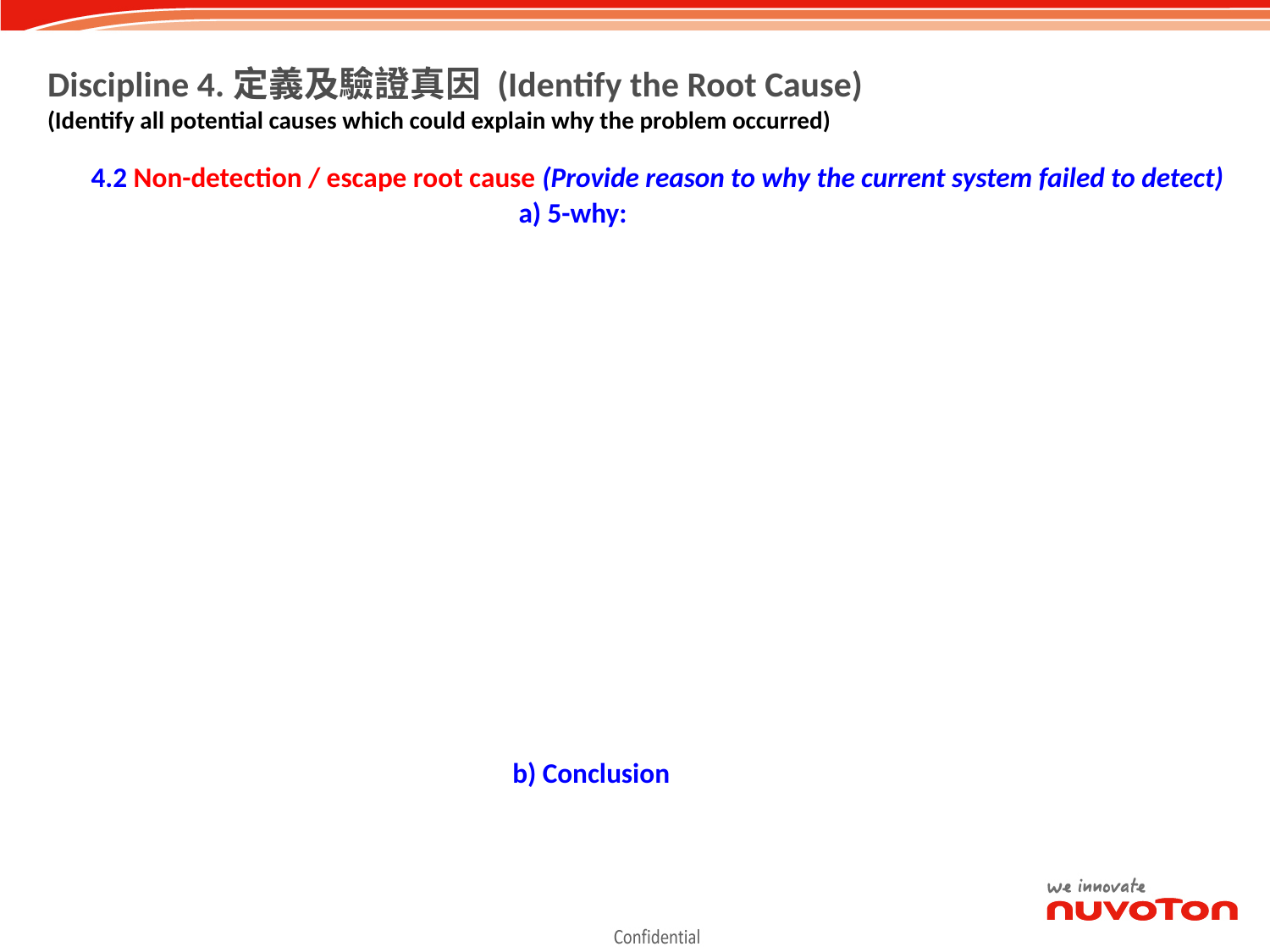

Discipline 4.定義及驗證真因 (Identify the Root Cause)
(Identify all potential causes which could explain why the problem occurred)
4.2 Non-detection / escape root cause (Provide reason to why the current system failed to detect)
 a) 5-why:
b) Conclusion